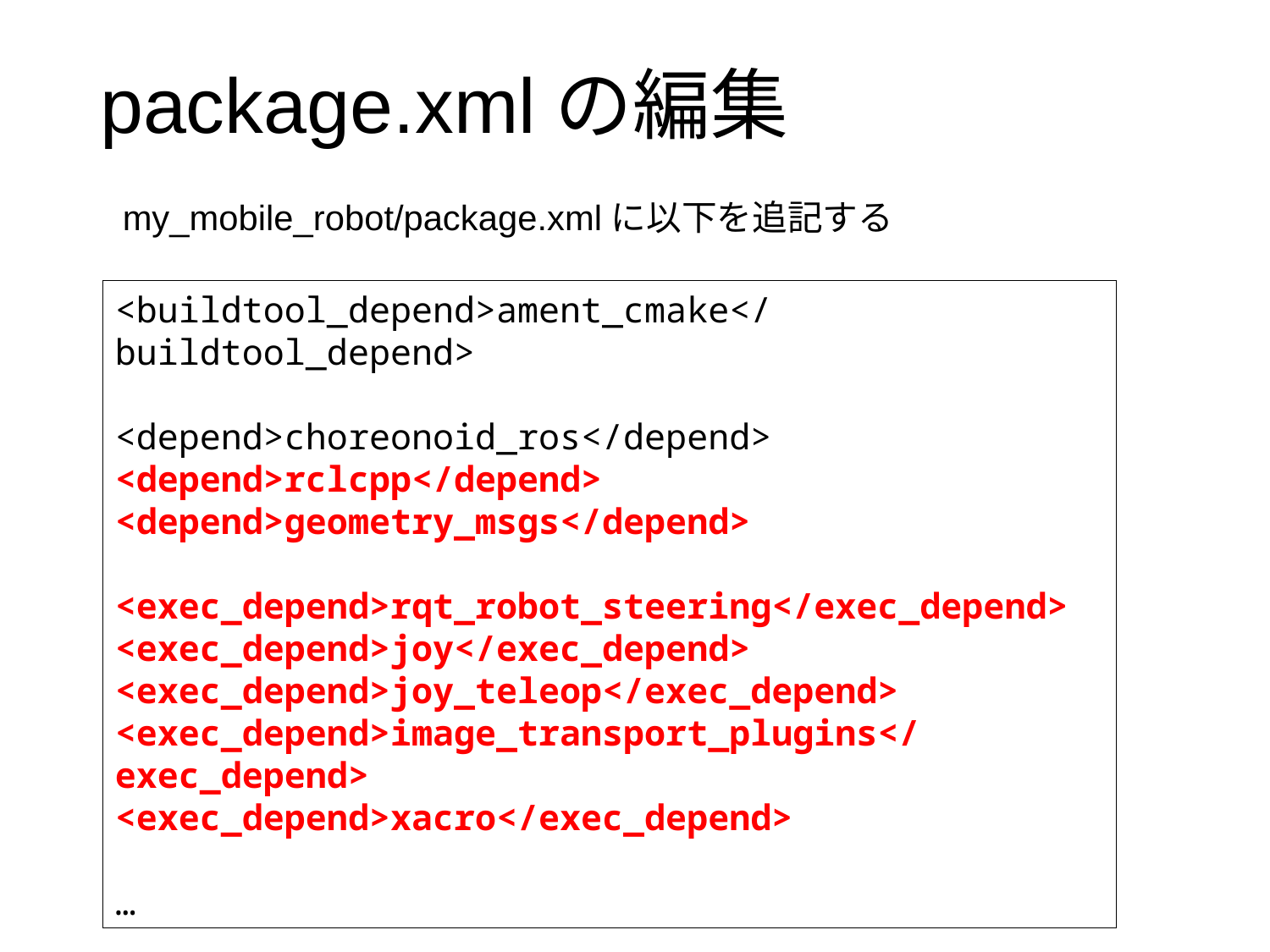

# package.xmlの編集
my_mobile_robot/package.xmlに以下を追記する
<buildtool_depend>ament_cmake</buildtool_depend>

<depend>choreonoid_ros</depend>
<depend>rclcpp</depend>
<depend>geometry_msgs</depend>

<exec_depend>rqt_robot_steering</exec_depend>
<exec_depend>joy</exec_depend>
<exec_depend>joy_teleop</exec_depend>
<exec_depend>image_transport_plugins</exec_depend>
<exec_depend>xacro</exec_depend>

…